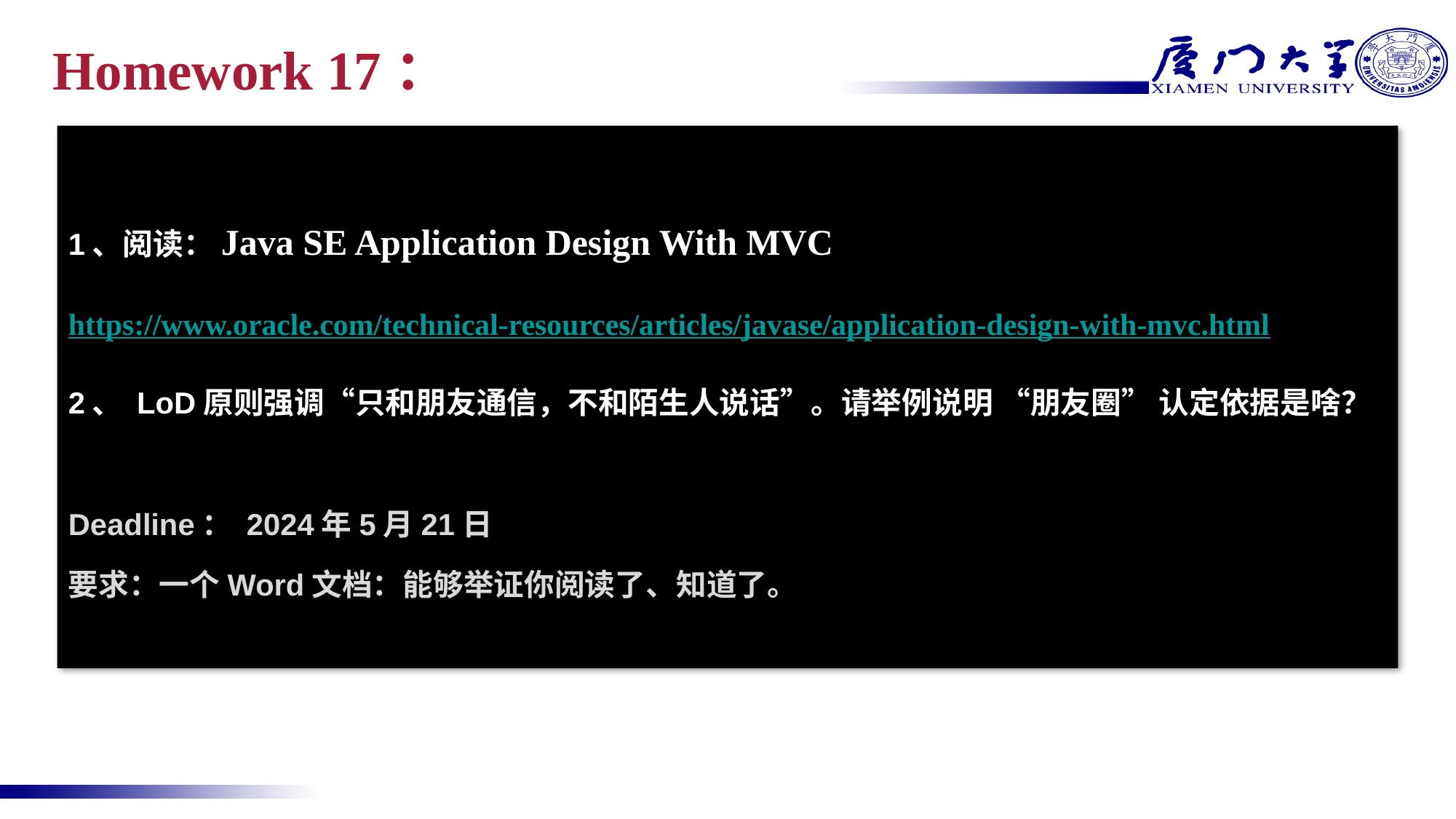

# Homework 17：

1、阅读：Java SE Application Design With MVC
https://www.oracle.com/technical-resources/articles/javase/application-design-with-mvc.html
2、 LoD原则强调“只和朋友通信，不和陌生人说话”。请举例说明 “朋友圈” 认定依据是啥？

Deadline： 2024年5月21日
要求：一个Word文档：能够举证你阅读了、知道了。